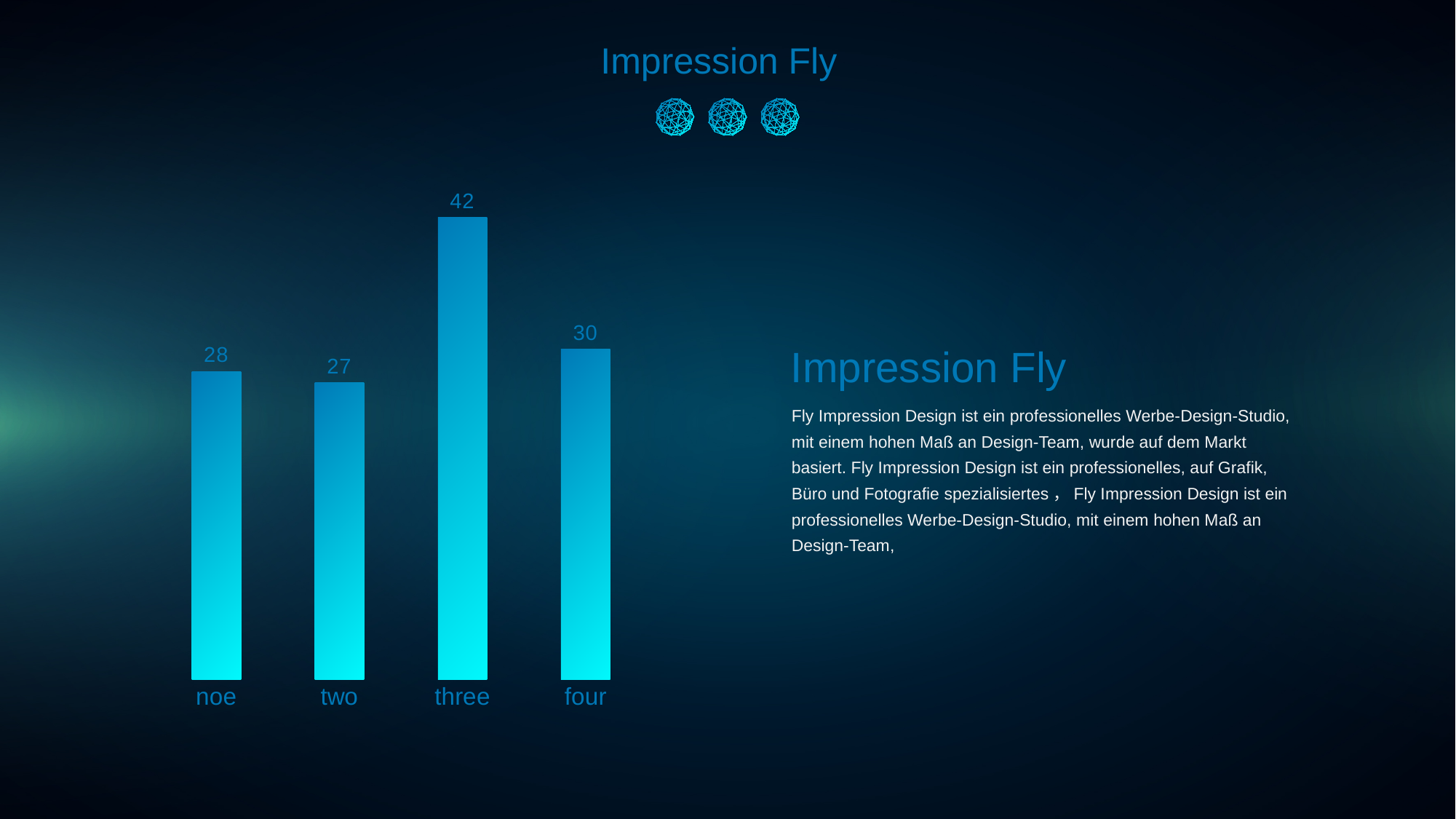

Impression Fly

### Chart

| Category | 系列 1 |
|---|---|
| noe | 28.0 |
| two | 27.0 |
| three | 42.0 |
| four | 30.0 |
Impression Fly
Fly Impression Design ist ein professionelles Werbe-Design-Studio, mit einem hohen Maß an Design-Team, wurde auf dem Markt basiert. Fly Impression Design ist ein professionelles, auf Grafik, Büro und Fotografie spezialisiertes，Fly Impression Design ist ein professionelles Werbe-Design-Studio, mit einem hohen Maß an Design-Team,